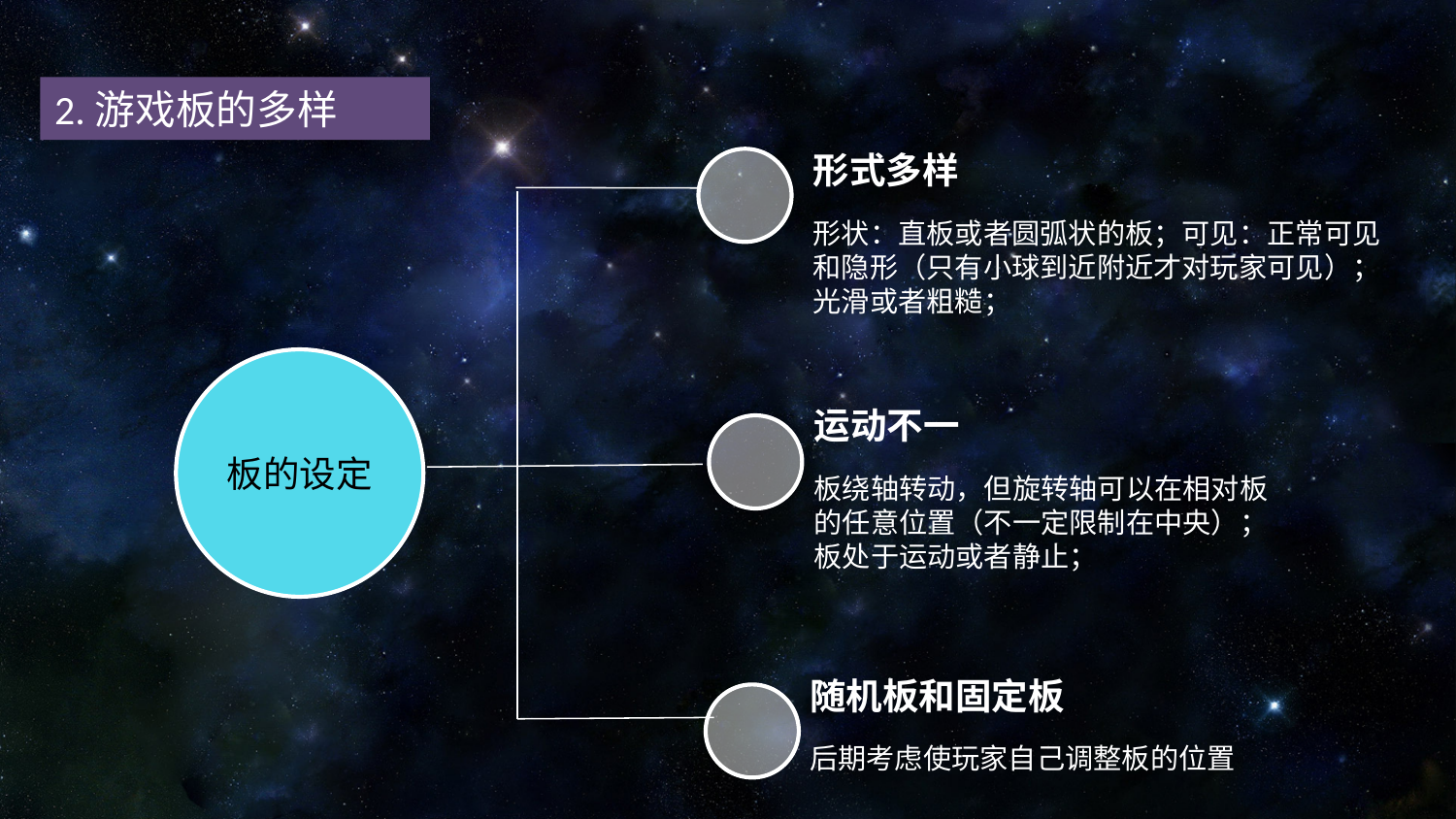

2.游戏板的多样
形式多样
形状：直板或者圆弧状的板；可见：正常可见和隐形（只有小球到近附近才对玩家可见）；光滑或者粗糙；

板的设定
运动不一
板绕轴转动，但旋转轴可以在相对板的任意位置（不一定限制在中央）；板处于运动或者静止；

随机板和固定板
后期考虑使玩家自己调整板的位置